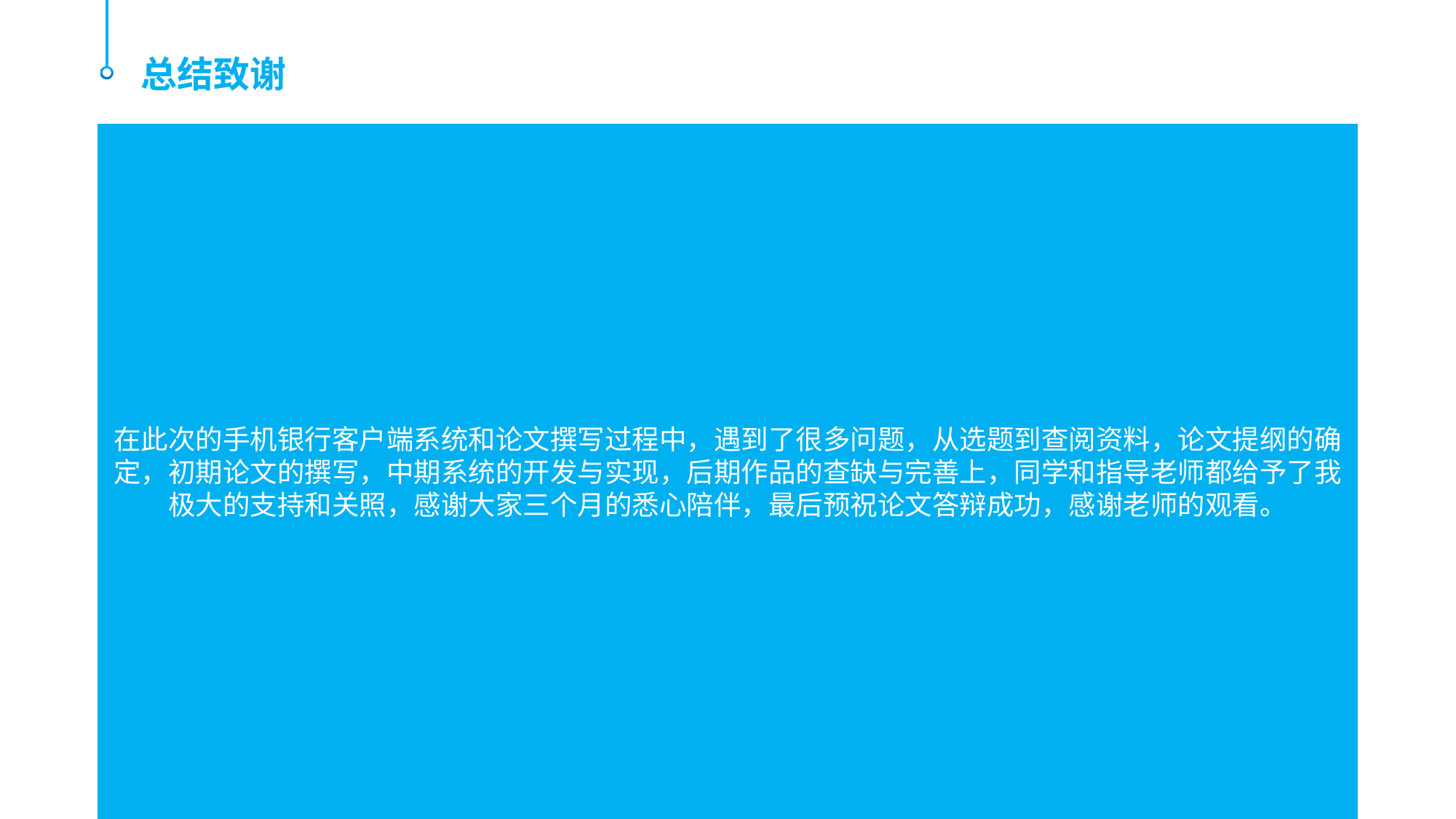

总结致谢

在此次的手机银行客户端系统和论文撰写过程中，遇到了很多问题，从选题到查阅资料，论文提纲的确定，初期论文的撰写，中期系统的开发与实现，后期作品的查缺与完善上，同学和指导老师都给予了我极大的支持和关照，感谢大家三个月的悉心陪伴，最后预祝论文答辩成功，感谢老师的观看。